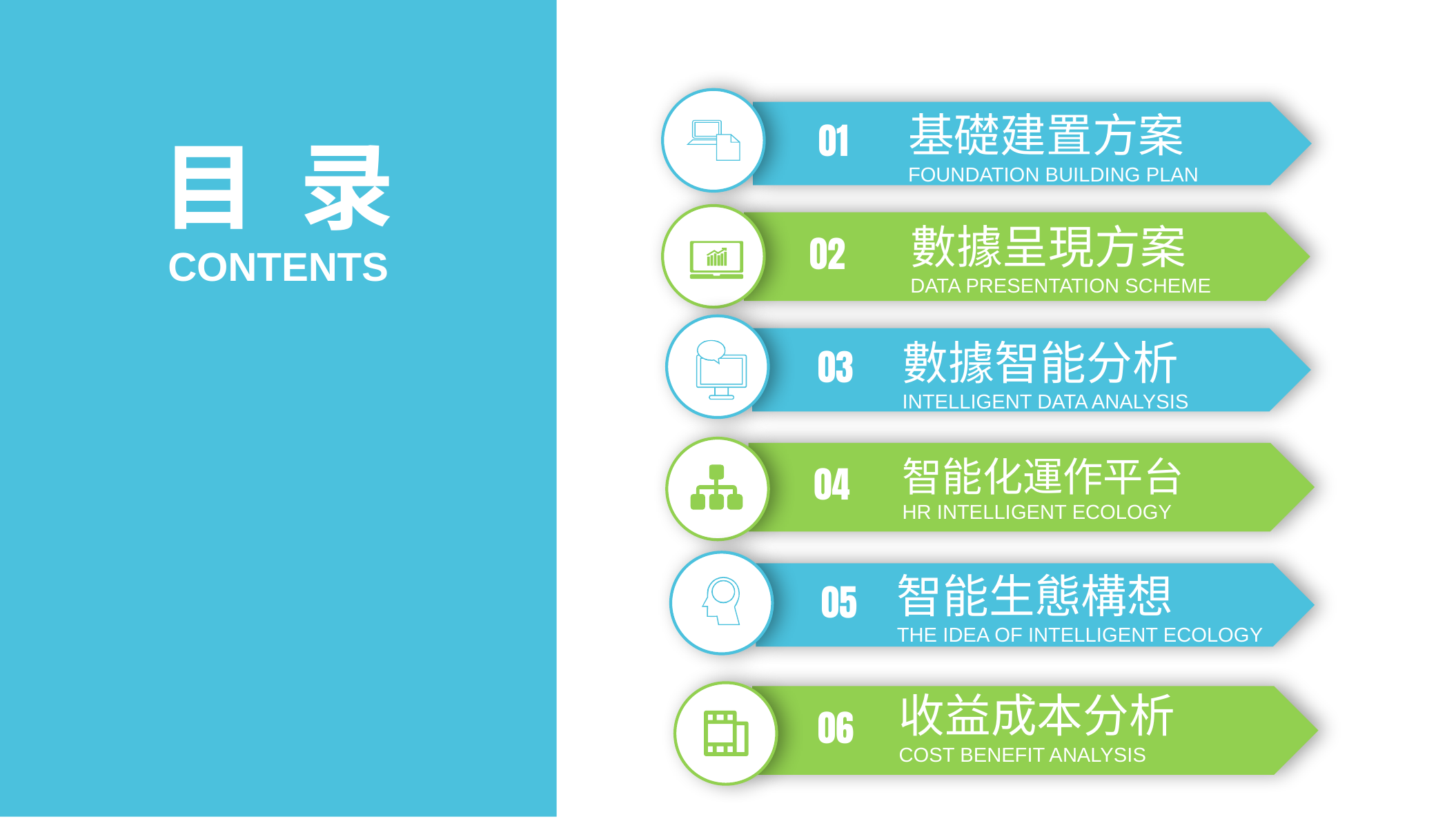

01
基礎建置方案
FOUNDATION BUILDING PLAN
目  录
CONTENTS

02
數據呈現方案DATA PRESENTATION SCHEME

03
數據智能分析INTELLIGENT DATA ANALYSIS

04
智能化運作平台
HR INTELLIGENT ECOLOGY

05
智能生態構想
THE IDEA OF INTELLIGENT ECOLOGY

06
收益成本分析COST BENEFIT ANALYSIS